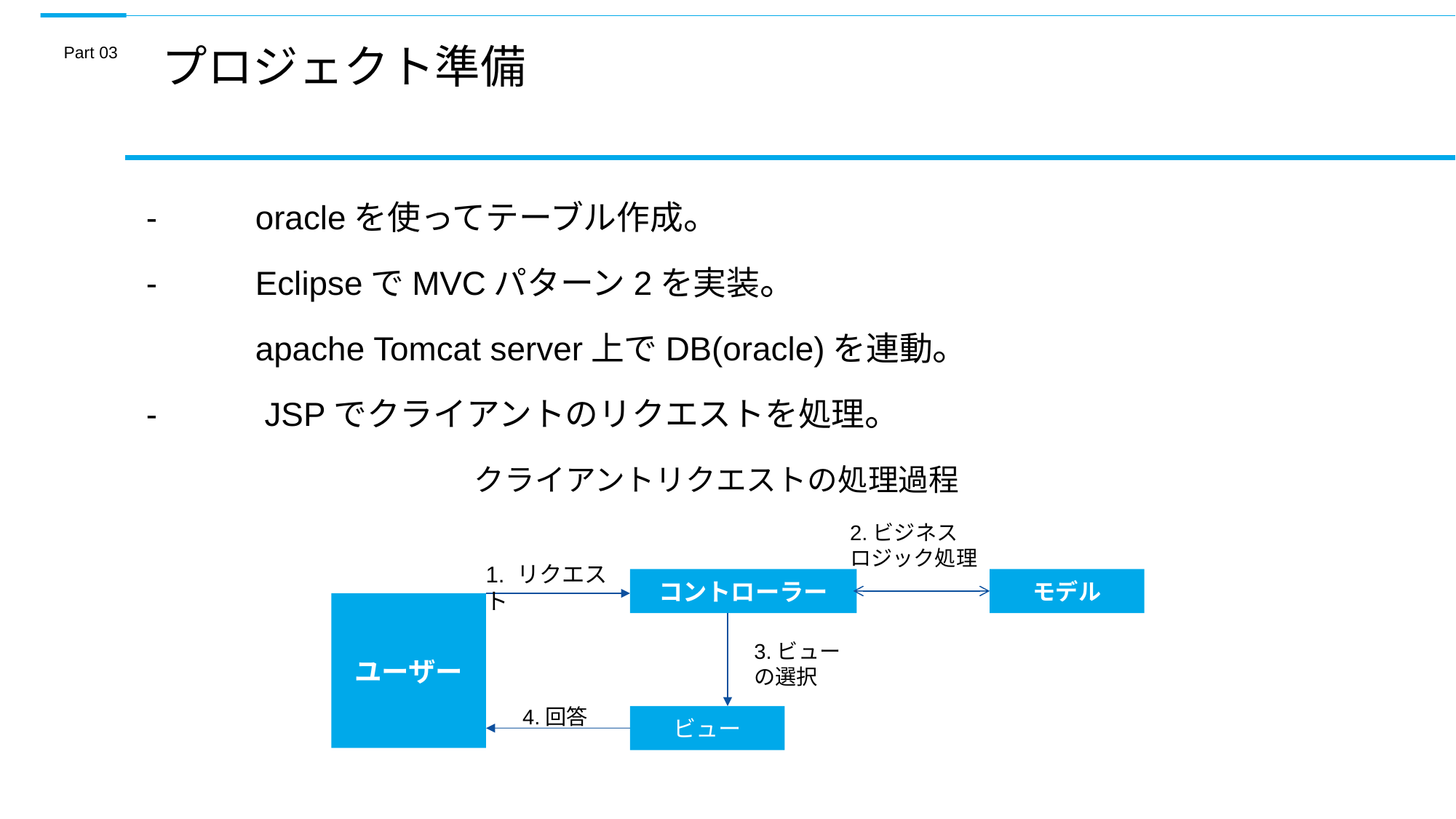

プロジェクト準備
Part 03
-	oracleを使ってテーブル作成。
-	EclipseでMVCパターン2を実装。
  	apache Tomcat server上でDB(oracle)を連動。
-	 JSPでクライアントのリクエストを処理。
クライアントリクエストの処理過程
2.ビジネス
ロジック処理

1. リクエスト
コントローラー
モデル
ユーザー
3.ビューの選択
4.回答
ビュー